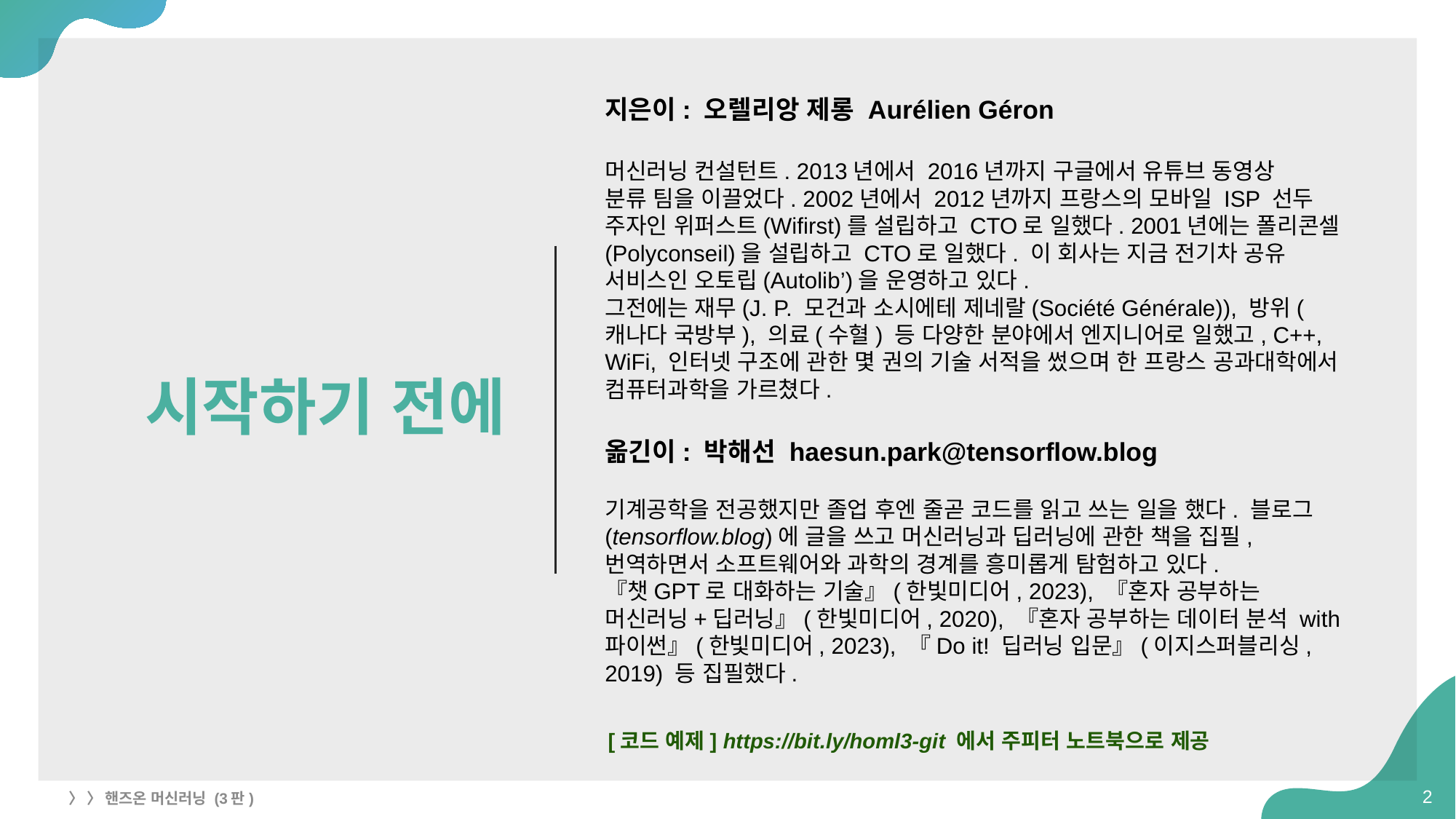

지은이: 오렐리앙 제롱 Aurélien Géron

머신러닝 컨설턴트. 2013년에서 2016년까지 구글에서 유튜브 동영상
분류 팀을 이끌었다. 2002년에서 2012년까지 프랑스의 모바일 ISP 선두 주자인 위퍼스트(Wifirst)를 설립하고 CTO로 일했다. 2001년에는 폴리콘셀(Polyconseil)을 설립하고 CTO로 일했다. 이 회사는 지금 전기차 공유 서비스인 오토립(Autolib’)을 운영하고 있다.
그전에는 재무(J. P. 모건과 소시에테 제네랄(Société Générale)), 방위(캐나다 국방부), 의료(수혈) 등 다양한 분야에서 엔지니어로 일했고, C++, WiFi, 인터넷 구조에 관한 몇 권의 기술 서적을 썼으며 한 프랑스 공과대학에서 컴퓨터과학을 가르쳤다.

옮긴이: 박해선 haesun.park@tensorflow.blog

기계공학을 전공했지만 졸업 후엔 줄곧 코드를 읽고 쓰는 일을 했다. 블로그(tensorflow.blog)에 글을 쓰고 머신러닝과 딥러닝에 관한 책을 집필, 번역하면서 소프트웨어와 과학의 경계를 흥미롭게 탐험하고 있다.
『챗GPT로 대화하는 기술』(한빛미디어, 2023), 『혼자 공부하는 머신러닝+딥러닝』(한빛미디어, 2020), 『혼자 공부하는 데이터 분석 with 파이썬』(한빛미디어, 2023), 『Do it! 딥러닝 입문』(이지스퍼블리싱, 2019) 등 집필했다.
# 시작하기 전에
[코드 예제] https://bit.ly/homl3-git 에서 주피터 노트북으로 제공
2
〉 〉 핸즈온 머신러닝 (3판)